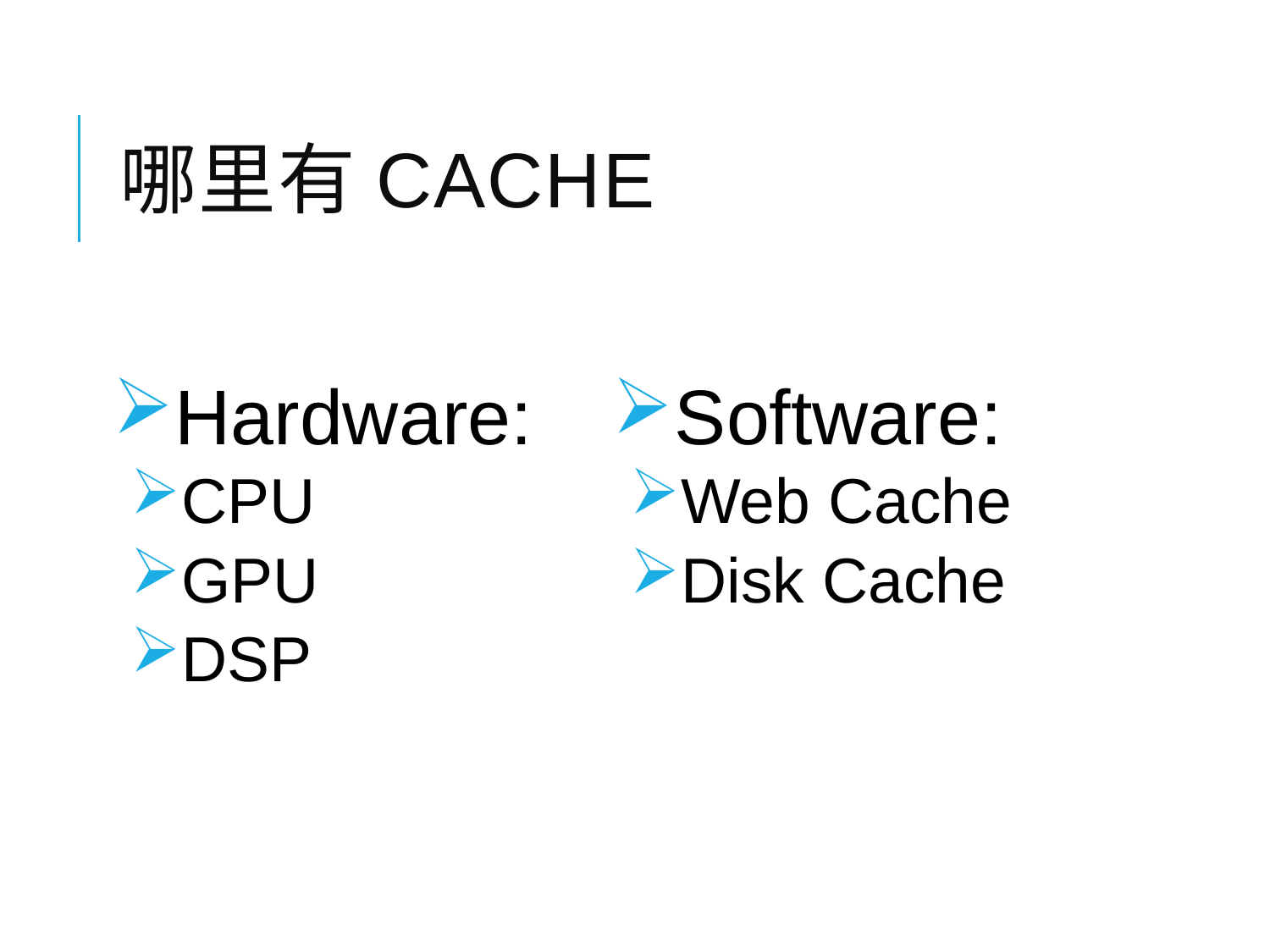

# 哪里有Cache
Hardware:
CPU
GPU
DSP

Software:
Web Cache
Disk Cache